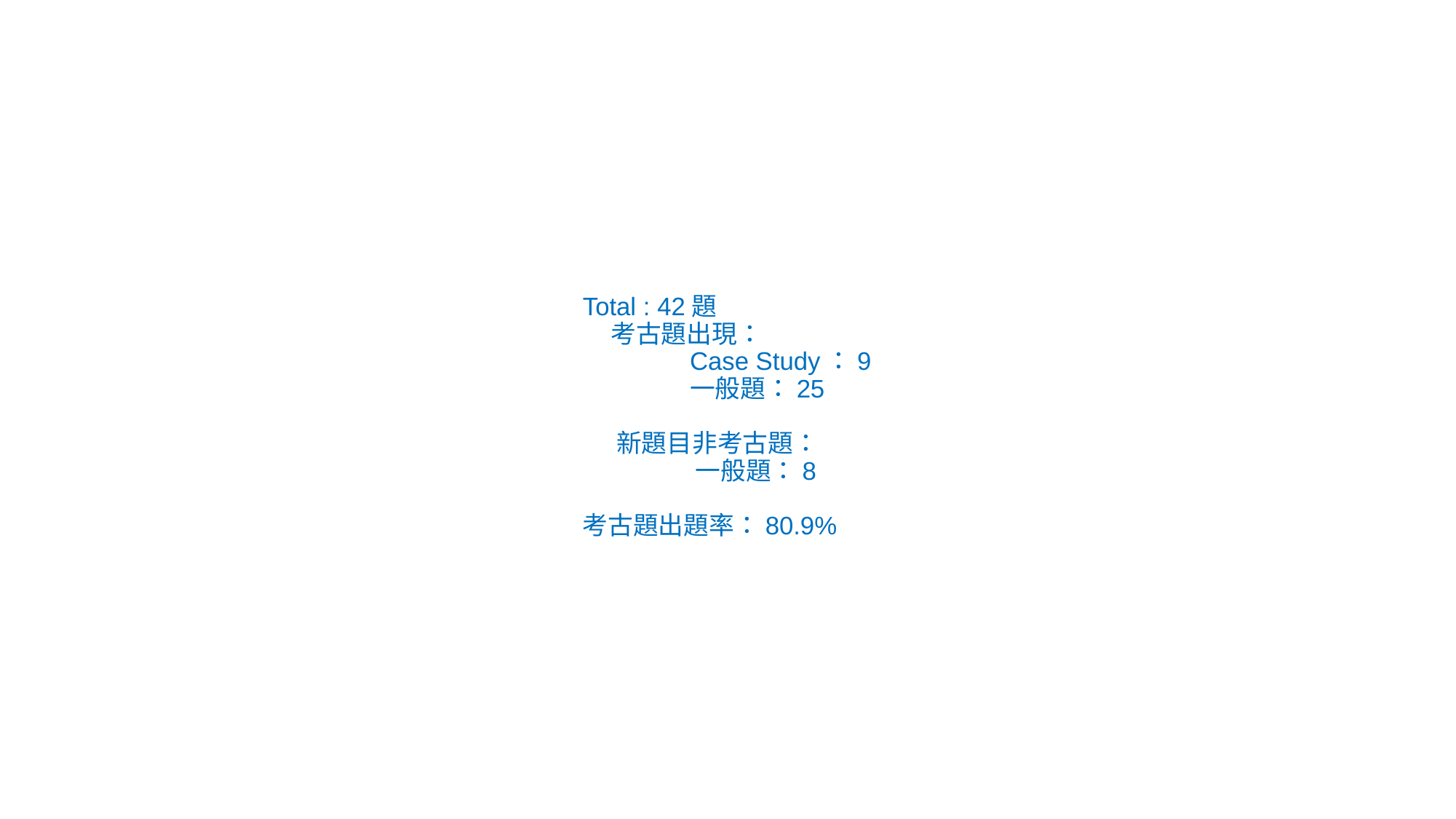

Total : 42題
     考古題出現：
                  Case Study：9
                  一般題：25

     新題目非考古題：
                   一般題：8

考古題出題率：80.9%